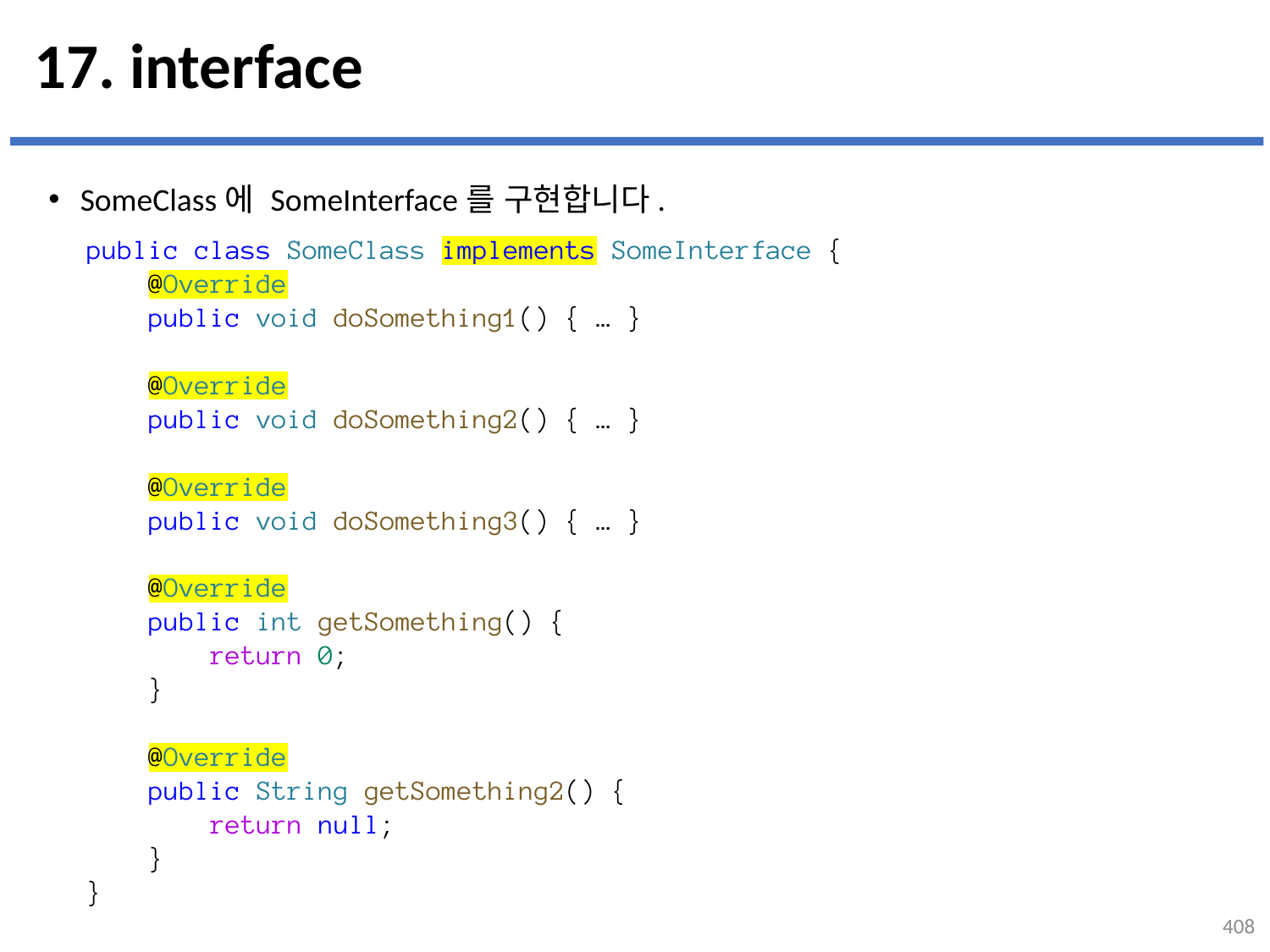

# 17. interface
SomeClass에 SomeInterface를 구현합니다.
public class SomeClass implements SomeInterface {
    @Override
    public void doSomething1() { … }
    @Override
    public void doSomething2() { … }
    @Override
    public void doSomething3() { … }
    @Override
    public int getSomething() {
        return 0;
    }
    @Override
    public String getSomething2() {
        return null;
    }
}
408